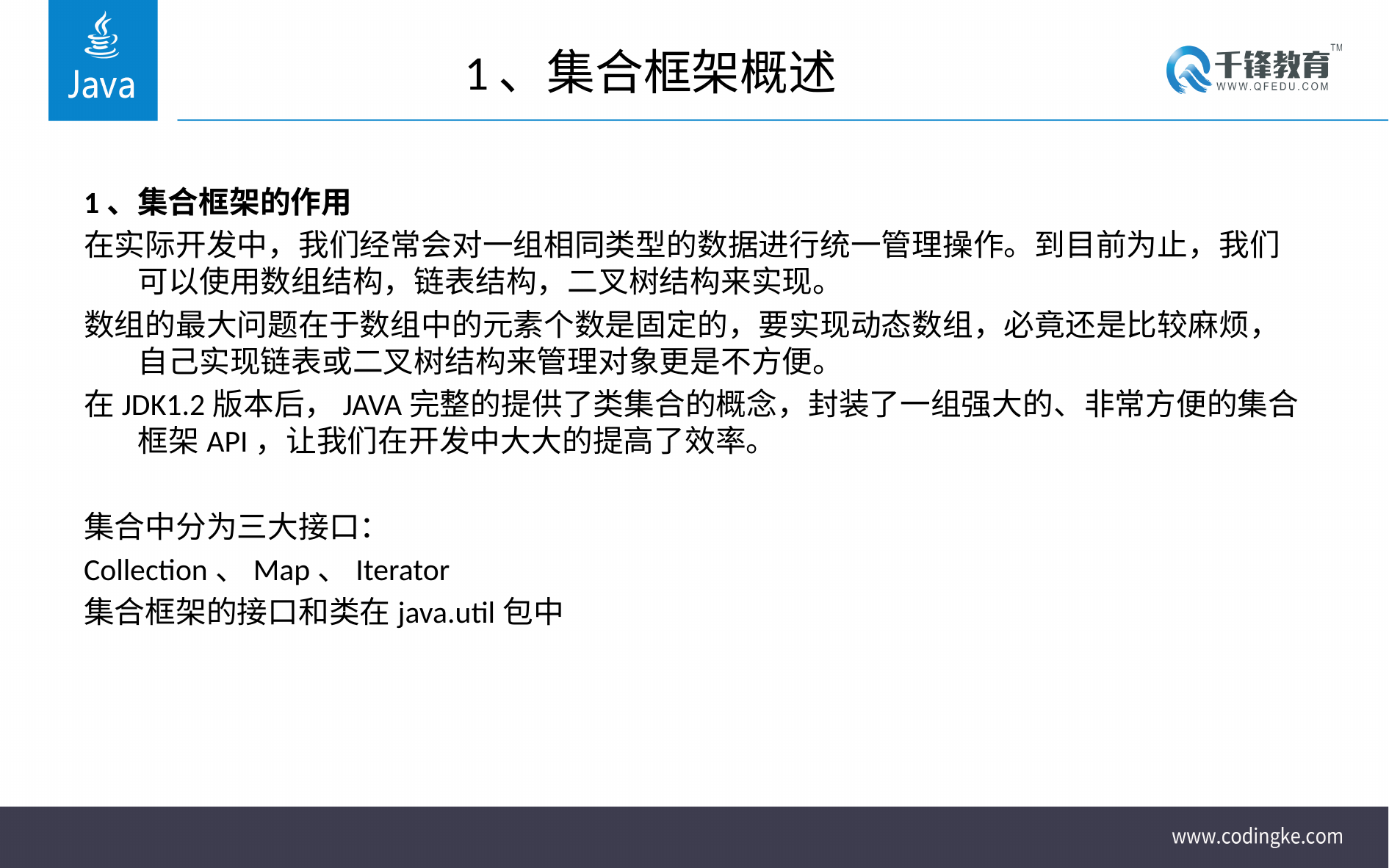

# 1、集合框架概述
1、集合框架的作用
在实际开发中，我们经常会对一组相同类型的数据进行统一管理操作。到目前为止，我们可以使用数组结构，链表结构，二叉树结构来实现。
数组的最大问题在于数组中的元素个数是固定的，要实现动态数组，必竟还是比较麻烦，自己实现链表或二叉树结构来管理对象更是不方便。
在JDK1.2版本后，JAVA完整的提供了类集合的概念，封装了一组强大的、非常方便的集合框架API，让我们在开发中大大的提高了效率。

集合中分为三大接口：
Collection、Map、Iterator
集合框架的接口和类在java.util包中